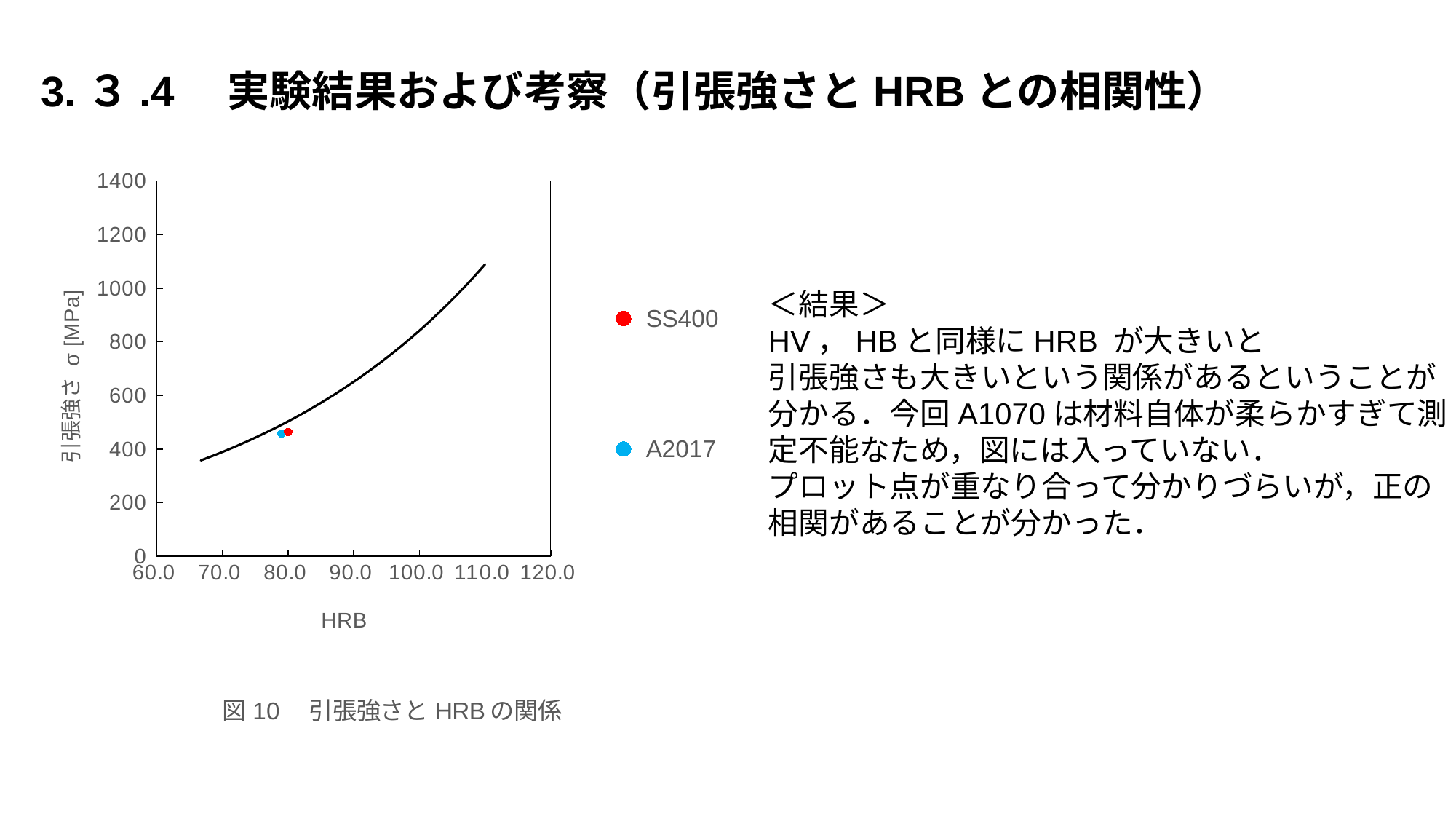

#
3.３.4　実験結果および考察（引張強さとHRBとの相関性）

### Chart: 図10　引張強さとHRBの関係

| Category |  |  |  |
|---|---|---|---|
＜結果＞
HV，HBと同様にHRB が大きいと
引張強さも大きいという関係があるということが分かる．今回A1070は材料自体が柔らかすぎて測定不能なため，図には入っていない．
プロット点が重なり合って分かりづらいが，正の相関があることが分かった．